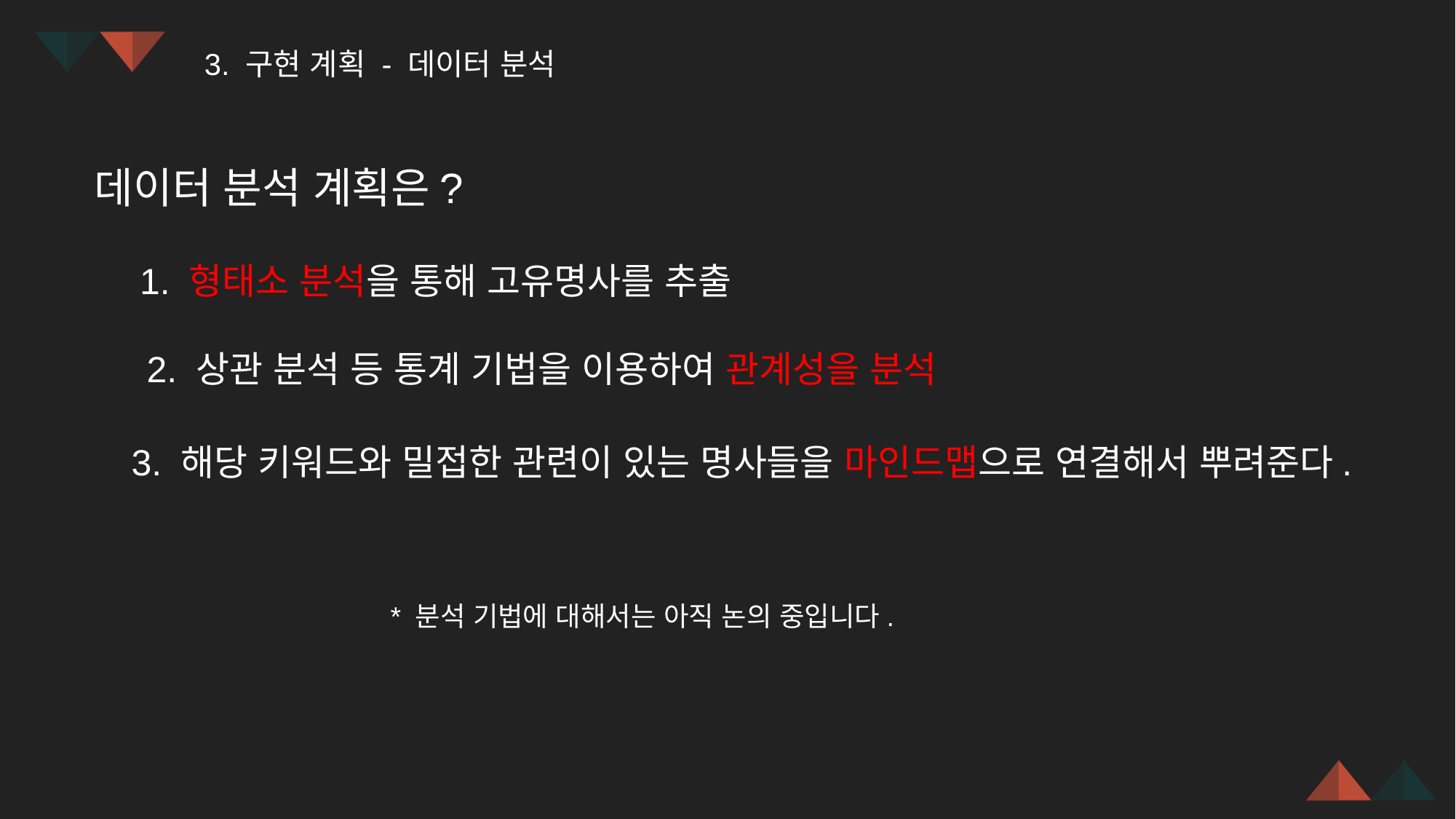

3. 구현 계획 - 데이터 분석
데이터 분석 계획은?
1. 형태소 분석을 통해 고유명사를 추출
2. 상관 분석 등 통계 기법을 이용하여 관계성을 분석
3. 해당 키워드와 밀접한 관련이 있는 명사들을 마인드맵으로 연결해서 뿌려준다.
* 분석 기법에 대해서는 아직 논의 중입니다.